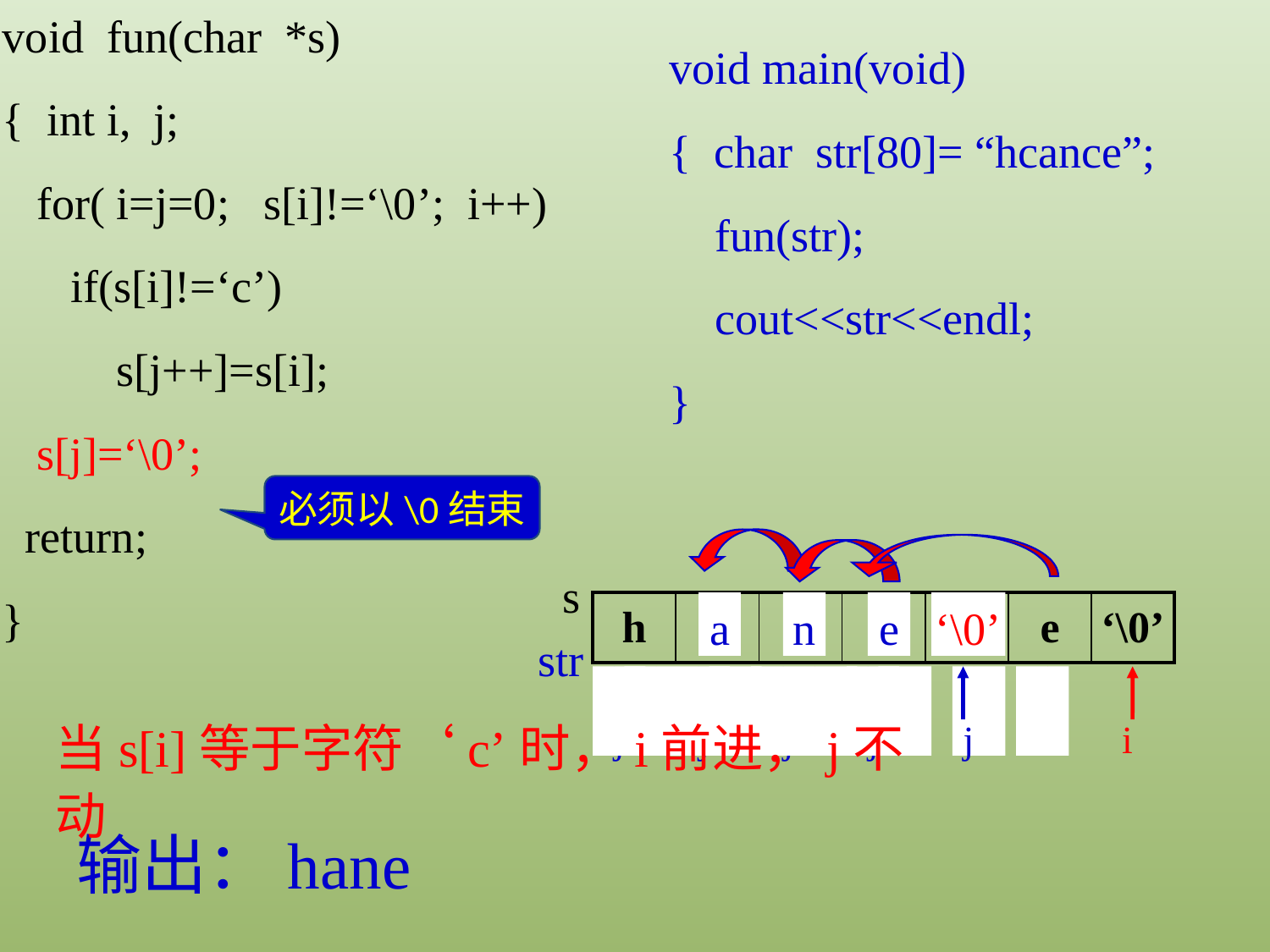

void  fun(char  *s)
{  int i,  j;
   for( i=j=0;   s[i]!=‘\0’;  i++)
      if(s[i]!=‘c’)
          s[j++]=s[i];
   s[j]=‘\0’;
  return;
}
void main(void)
{  char  str[80]= “hcance”;
    fun(str);
    cout<<str<<endl;
}
必须以\0结束

s
| h | c | a | n | c | e | ‘\0’ |
| --- | --- | --- | --- | --- | --- | --- |
a
n
e
‘\0’
str

j

i

j

i

j

i

j

i

i

j

i

i
当s[i]等于字符‘c’时，i前进，j不动
输出：hane
487